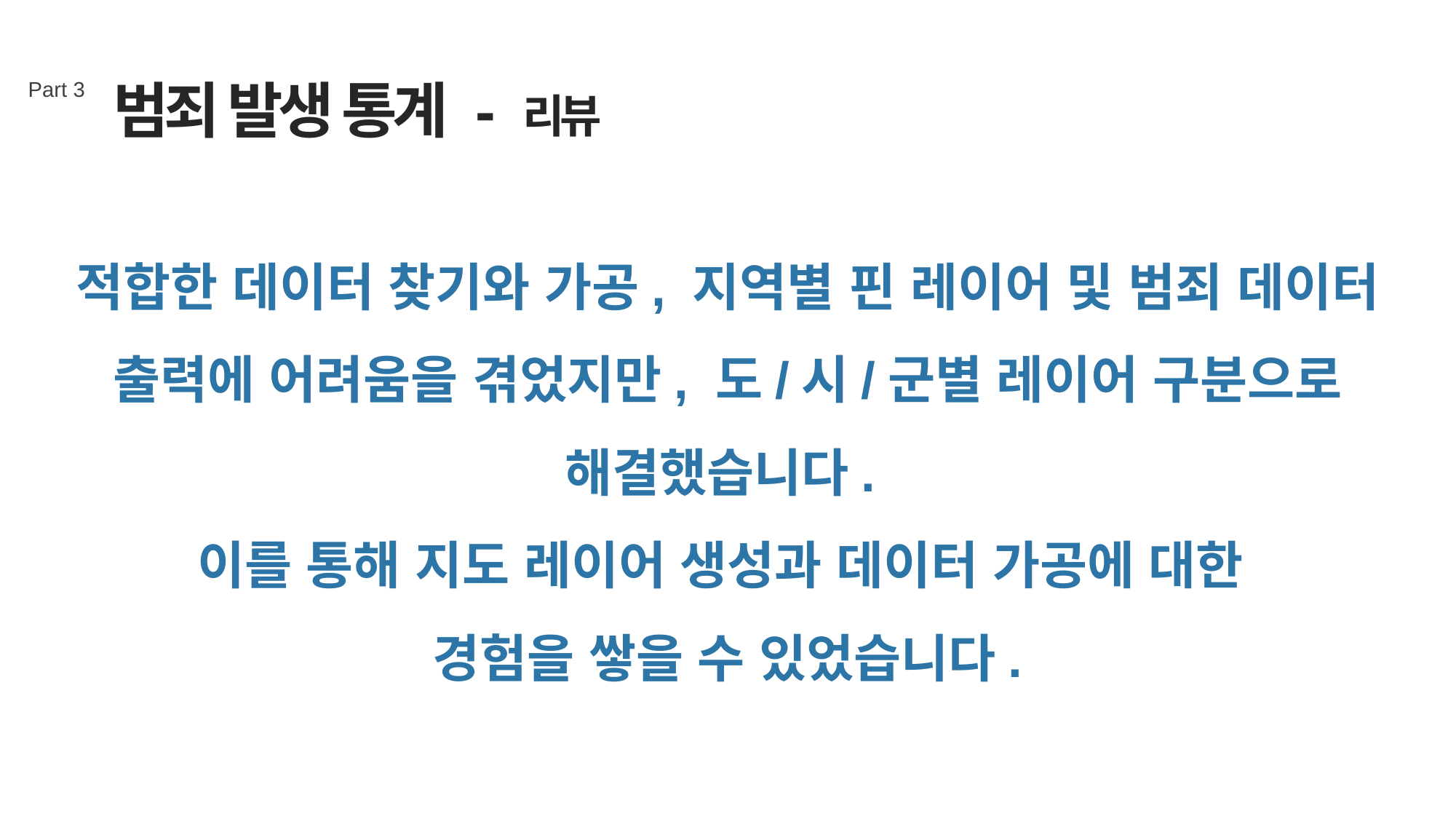

범죄 발생 통계 - 리뷰
Part 3
적합한 데이터 찾기와 가공, 지역별 핀 레이어 및 범죄 데이터 출력에 어려움을 겪었지만, 도/시/군별 레이어 구분으로 해결했습니다.
이를 통해 지도 레이어 생성과 데이터 가공에 대한
경험을 쌓을 수 있었습니다.